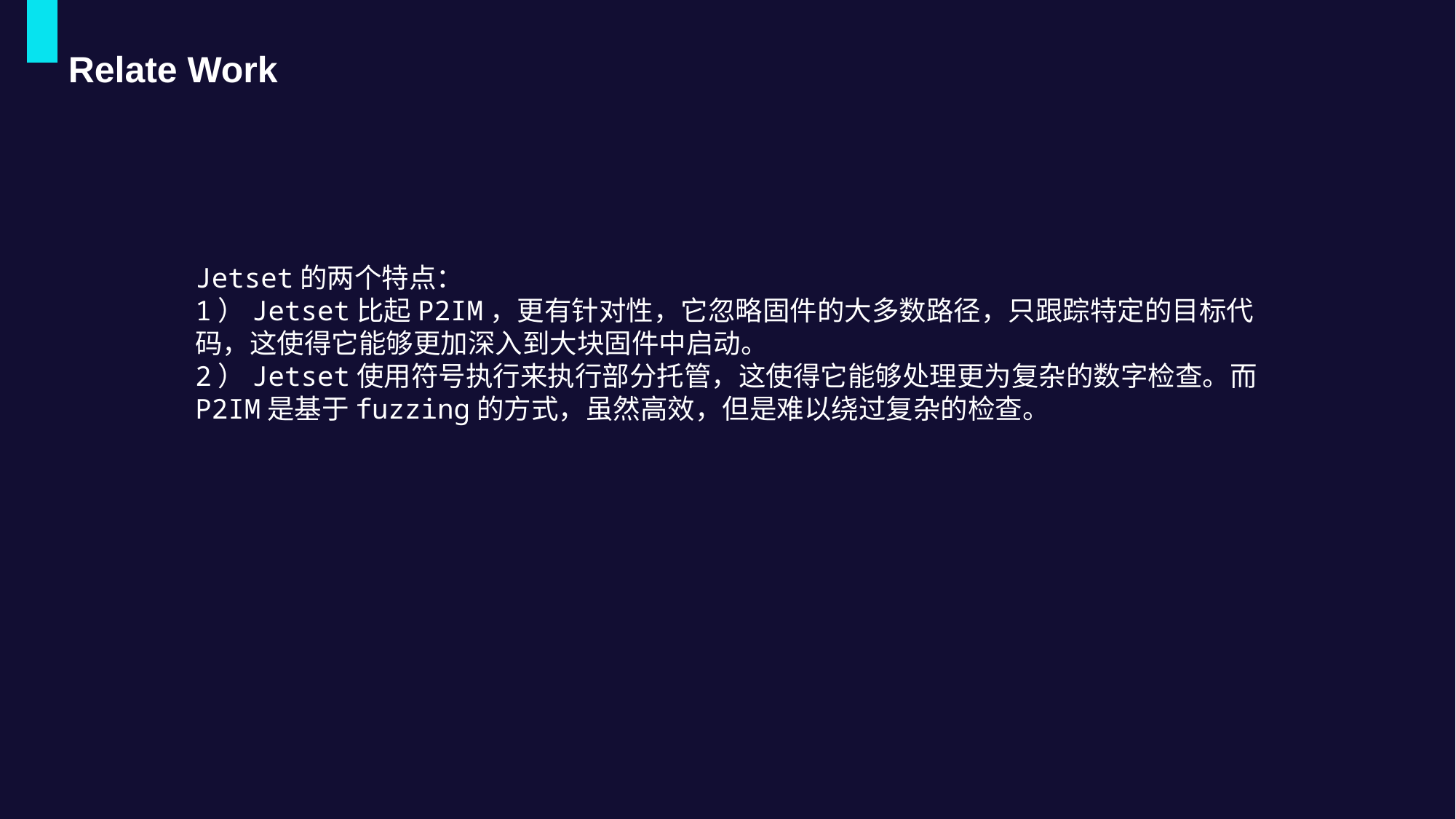

Relate Work

Jetset的两个特点：
1）Jetset比起P2IM，更有针对性，它忽略固件的大多数路径，只跟踪特定的目标代码，这使得它能够更加深入到大块固件中启动。
2）Jetset使用符号执行来执行部分托管，这使得它能够处理更为复杂的数字检查。而P2IM是基于fuzzing的方式，虽然高效，但是难以绕过复杂的检查。